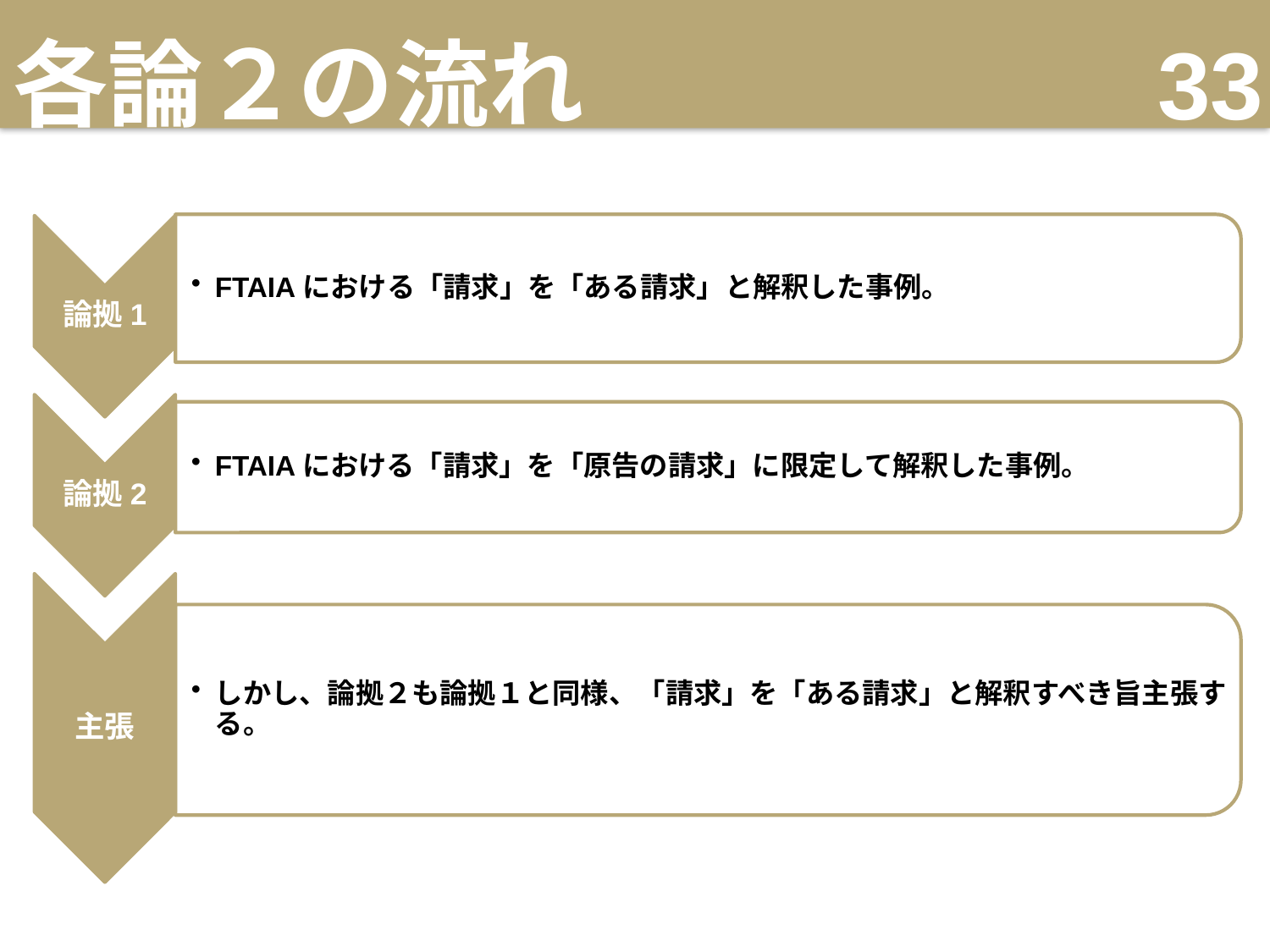

# 各論２の流れ
33
論拠1
FTAIAにおける「請求」を「ある請求」と解釈した事例。
論拠2
FTAIAにおける「請求」を「原告の請求」に限定して解釈した事例。
主張
しかし、論拠２も論拠１と同様、「請求」を「ある請求」と解釈すべき旨主張する。